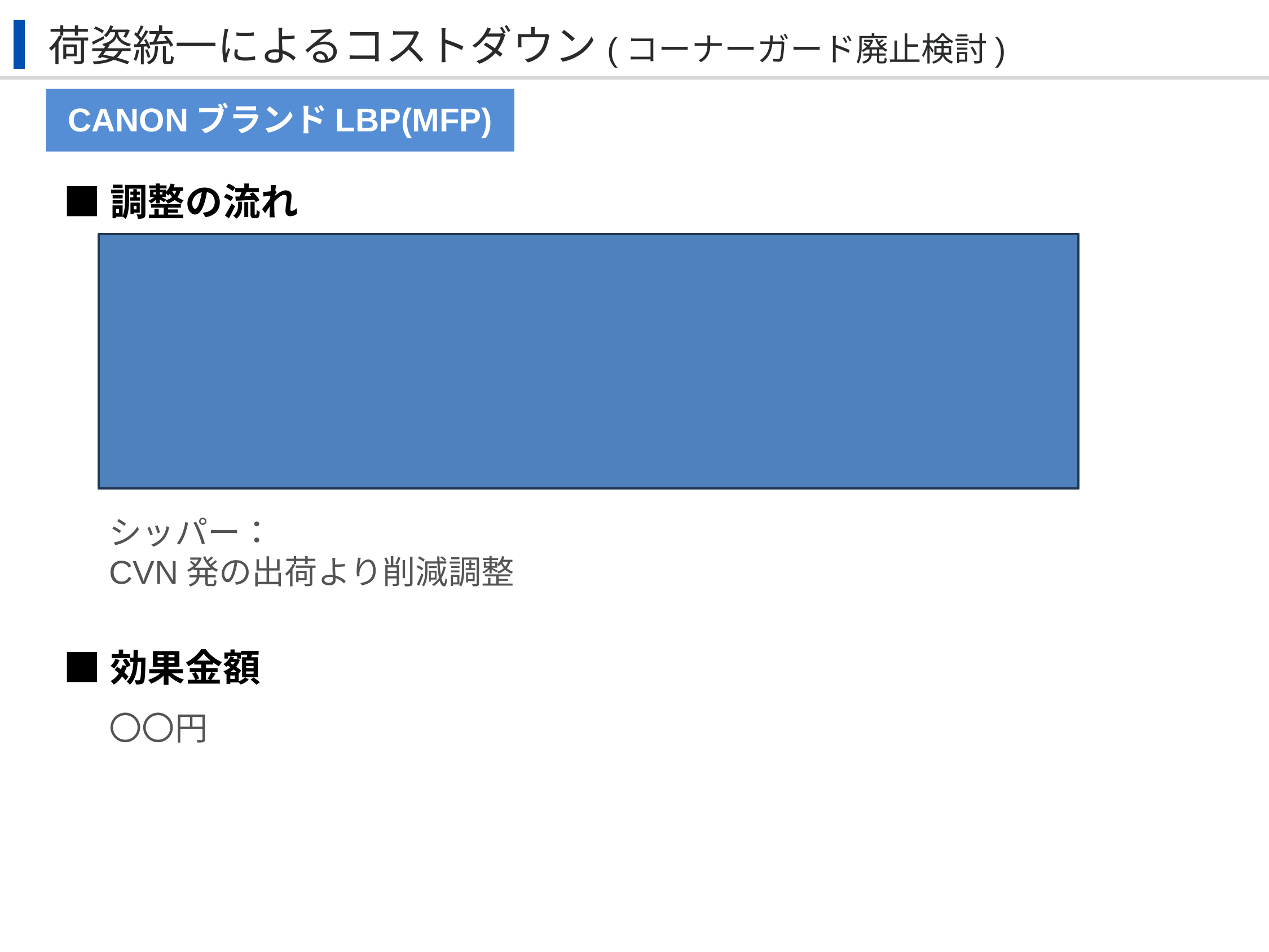

荷姿統一によるコストダウン(コーナーガード廃止検討)

CANONブランドLBP(MFP)
■調整の流れ

シッパー：
CVN発の出荷より削減調整
■効果金額
〇〇円